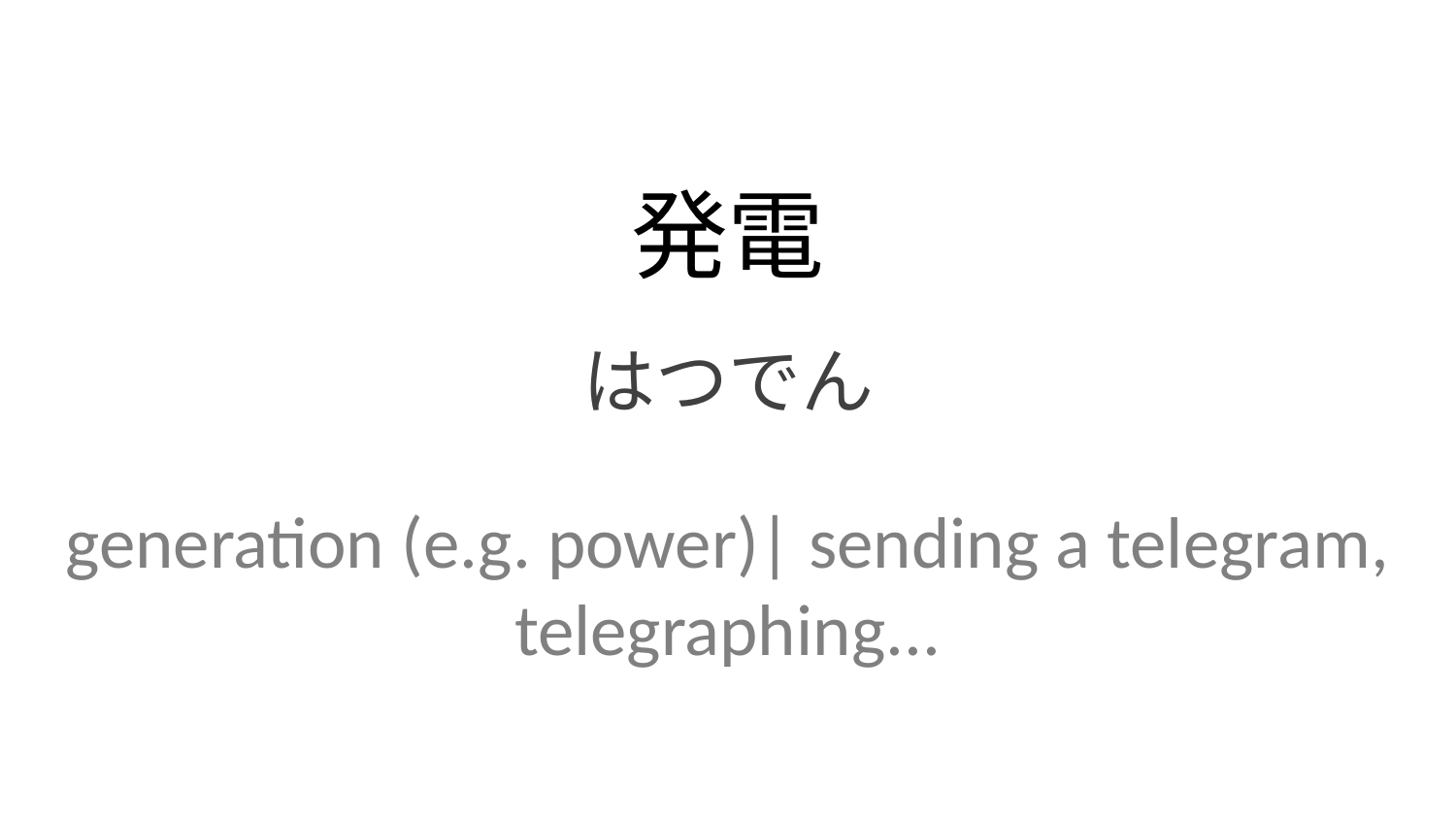

発電

はつでん
generation (e.g. power)| sending a telegram, telegraphing...